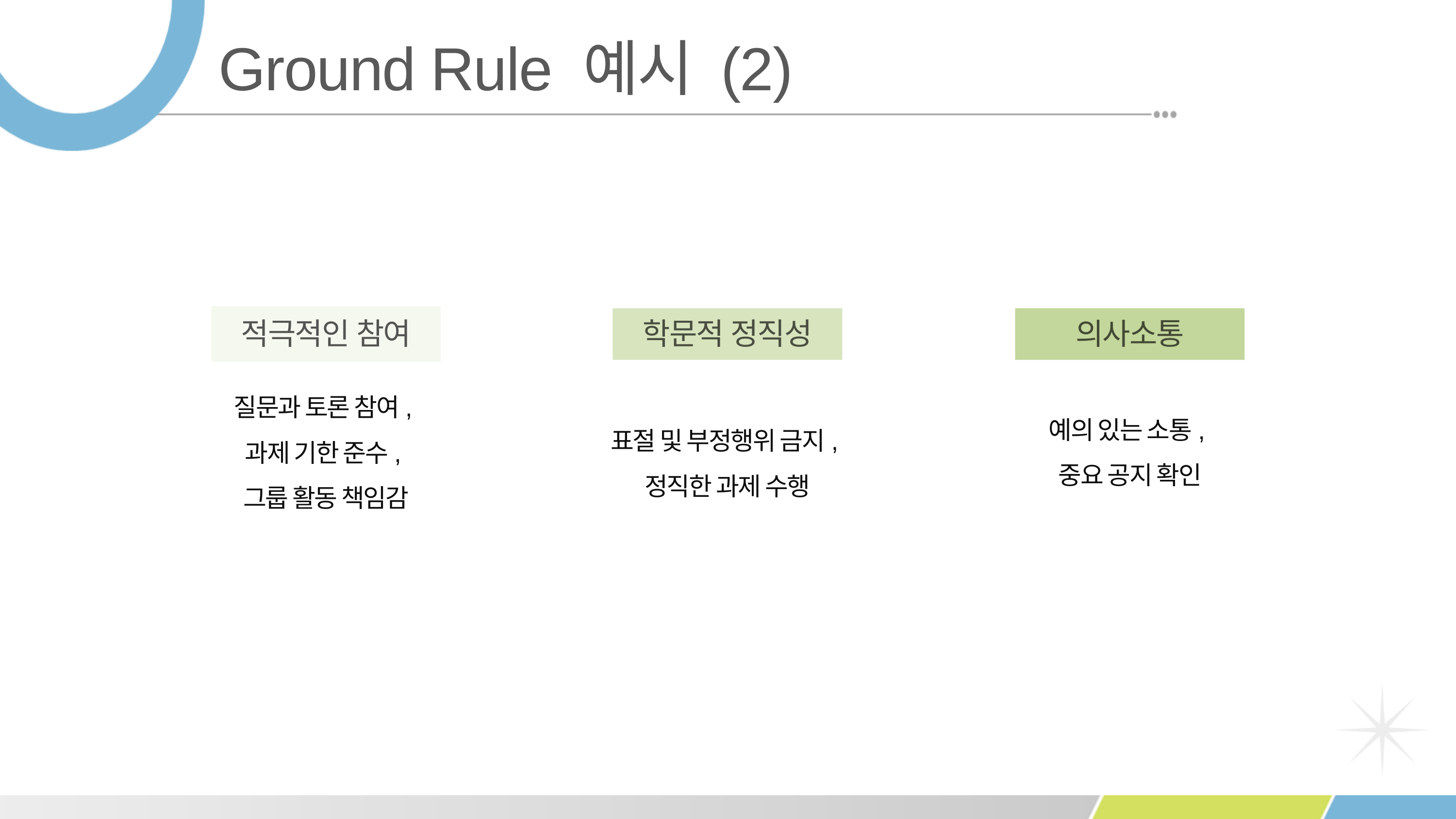

Ground Rule 예시 (2)
적극적인 참여
학문적 정직성
의사소통
질문과 토론 참여,
과제 기한 준수,
그룹 활동 책임감
예의 있는 소통,
중요 공지 확인
표절 및 부정행위 금지,
정직한 과제 수행